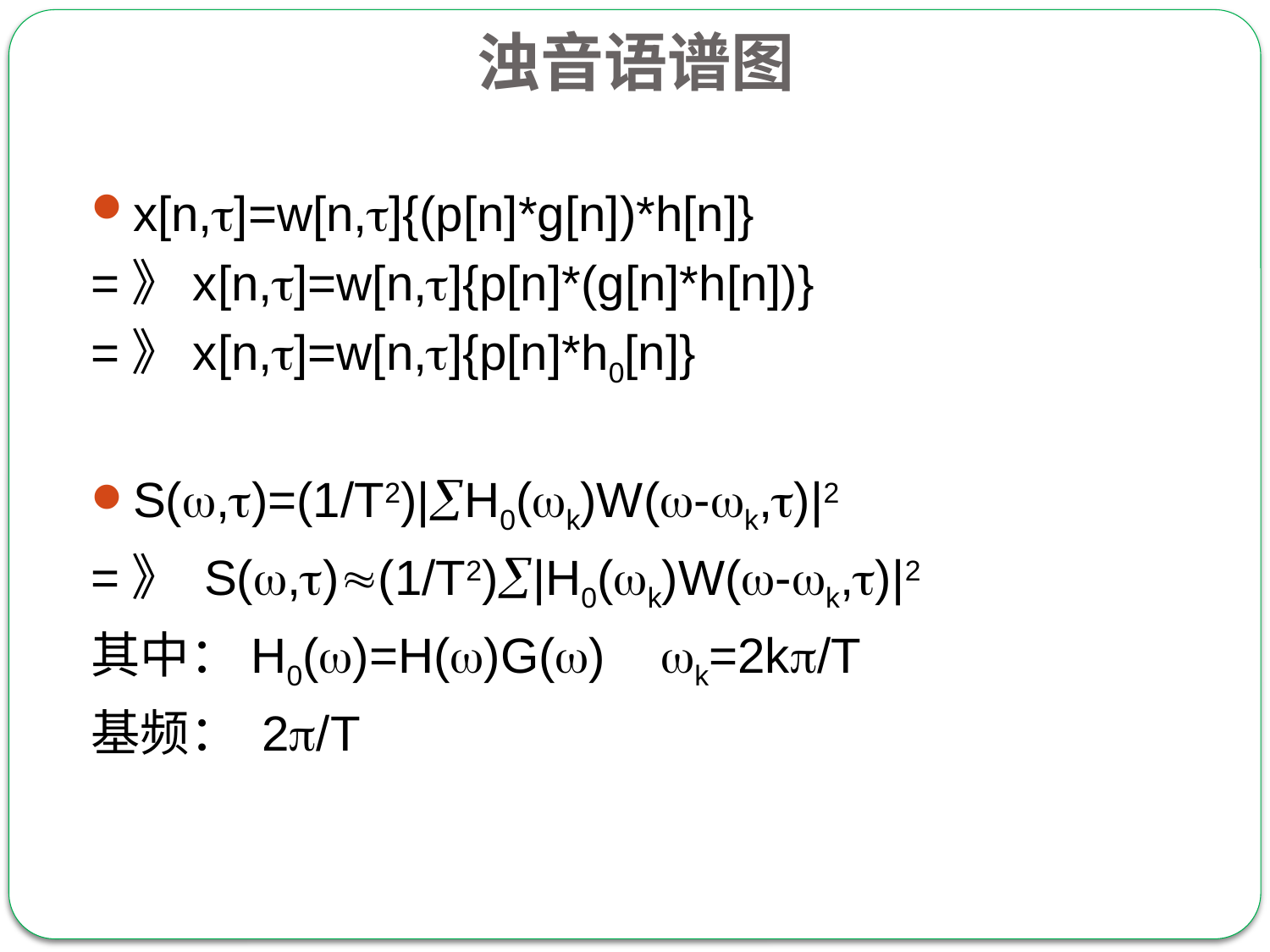

浊音语谱图
x[n,τ]=w[n,τ]{(p[n]*g[n])*h[n]}
=》x[n,τ]=w[n,τ]{p[n]*(g[n]*h[n])}
=》x[n,τ]=w[n,τ]{p[n]*h0[n]}

S(ω,τ)=(1/T2)|∑H0(ωk)W(ω-ωk,τ)|2
=》 S(ω,τ)≈(1/T2)∑|H0(ωk)W(ω-ωk,τ)|2
其中：H0(ω)=H(ω)G(ω)    ωk=2kπ/T
基频： 2π/T